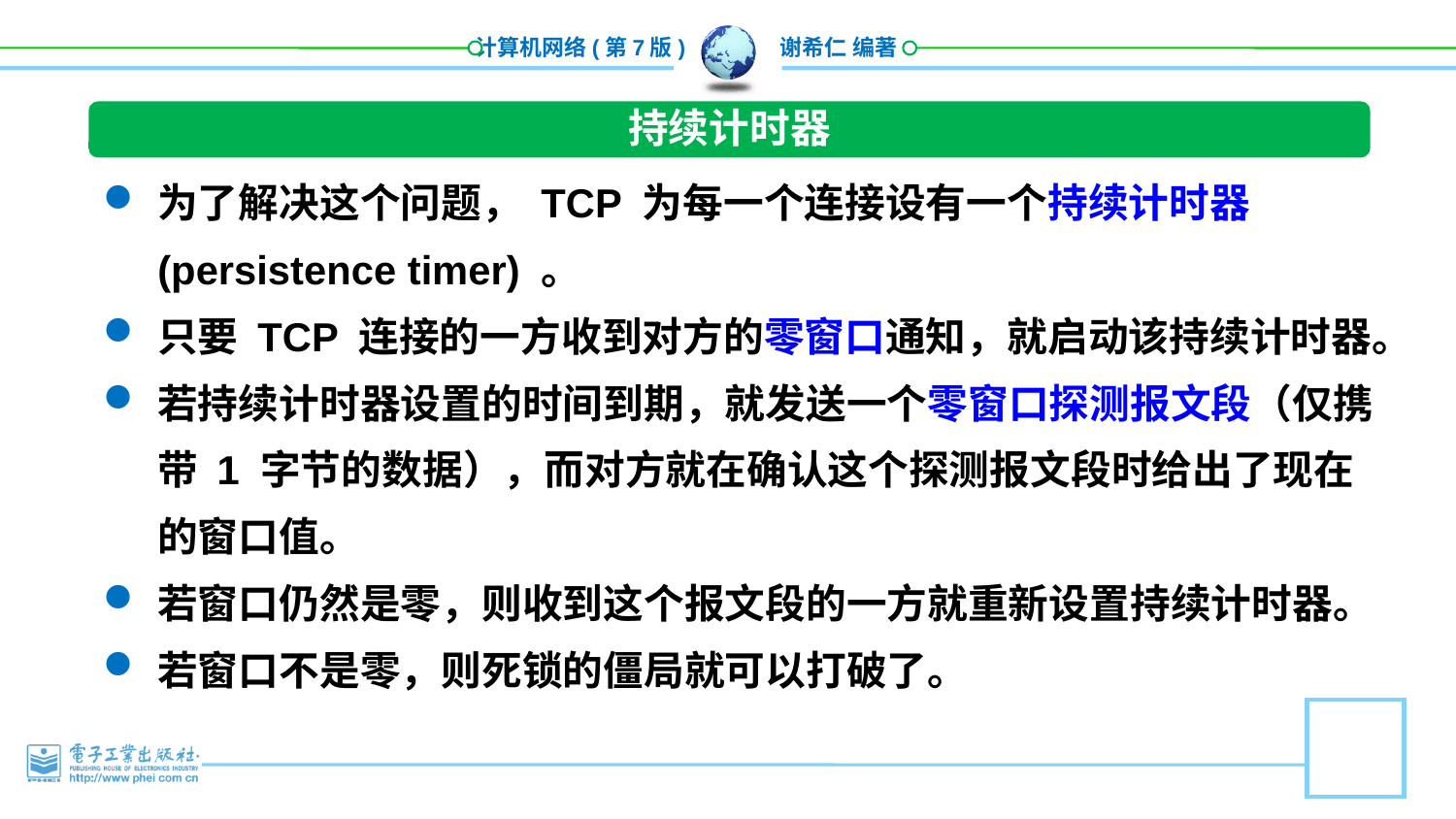

持续计时器

为了解决这个问题， TCP 为每一个连接设有一个持续计时器  (persistence timer) 。
只要 TCP 连接的一方收到对方的零窗口通知，就启动该持续计时器。
若持续计时器设置的时间到期，就发送一个零窗口探测报文段（仅携带 1 字节的数据），而对方就在确认这个探测报文段时给出了现在的窗口值。
若窗口仍然是零，则收到这个报文段的一方就重新设置持续计时器。
若窗口不是零，则死锁的僵局就可以打破了。